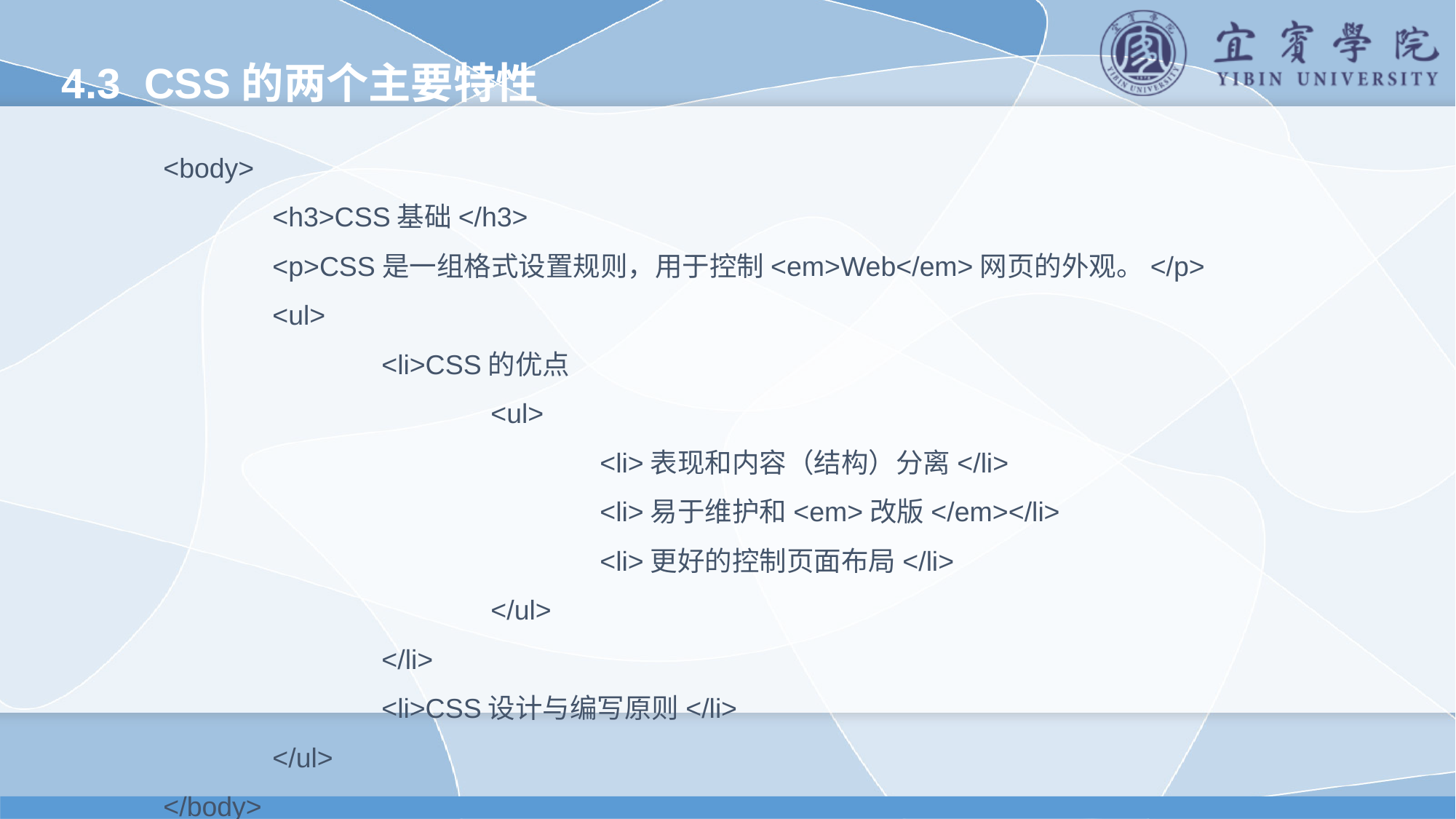

4.3  CSS的两个主要特性
	<body>
		<h3>CSS基础</h3>
		<p>CSS是一组格式设置规则，用于控制<em>Web</em>网页的外观。</p>
		<ul>
			<li>CSS的优点
				<ul>
					<li>表现和内容（结构）分离</li>
					<li>易于维护和<em>改版</em></li>
					<li>更好的控制页面布局</li>
				</ul>
			</li>
			<li>CSS设计与编写原则</li>
		</ul>
	</body>
</html>